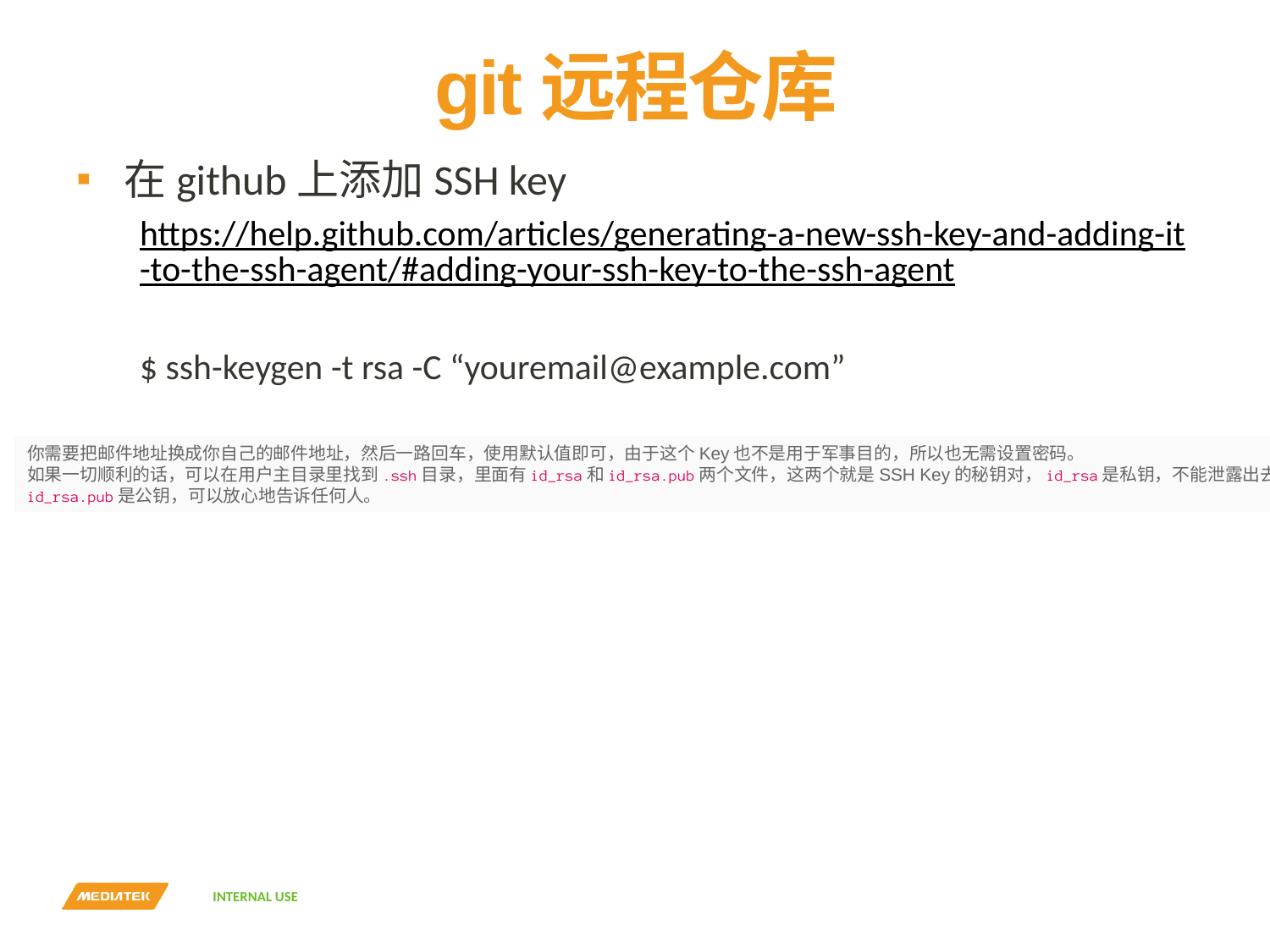

# git远程仓库
在github上添加SSH key
https://help.github.com/articles/generating-a-new-ssh-key-and-adding-it-to-the-ssh-agent/#adding-your-ssh-key-to-the-ssh-agent

$ ssh-keygen -t rsa -C “youremail@example.com”
你需要把邮件地址换成你自己的邮件地址，然后一路回车，使用默认值即可，由于这个Key也不是用于军事目的，所以也无需设置密码。
如果一切顺利的话，可以在用户主目录里找到.ssh目录，里面有id_rsa和id_rsa.pub两个文件，这两个就是SSH Key的秘钥对，id_rsa是私钥，不能泄露出去，
id_rsa.pub是公钥，可以放心地告诉任何人。